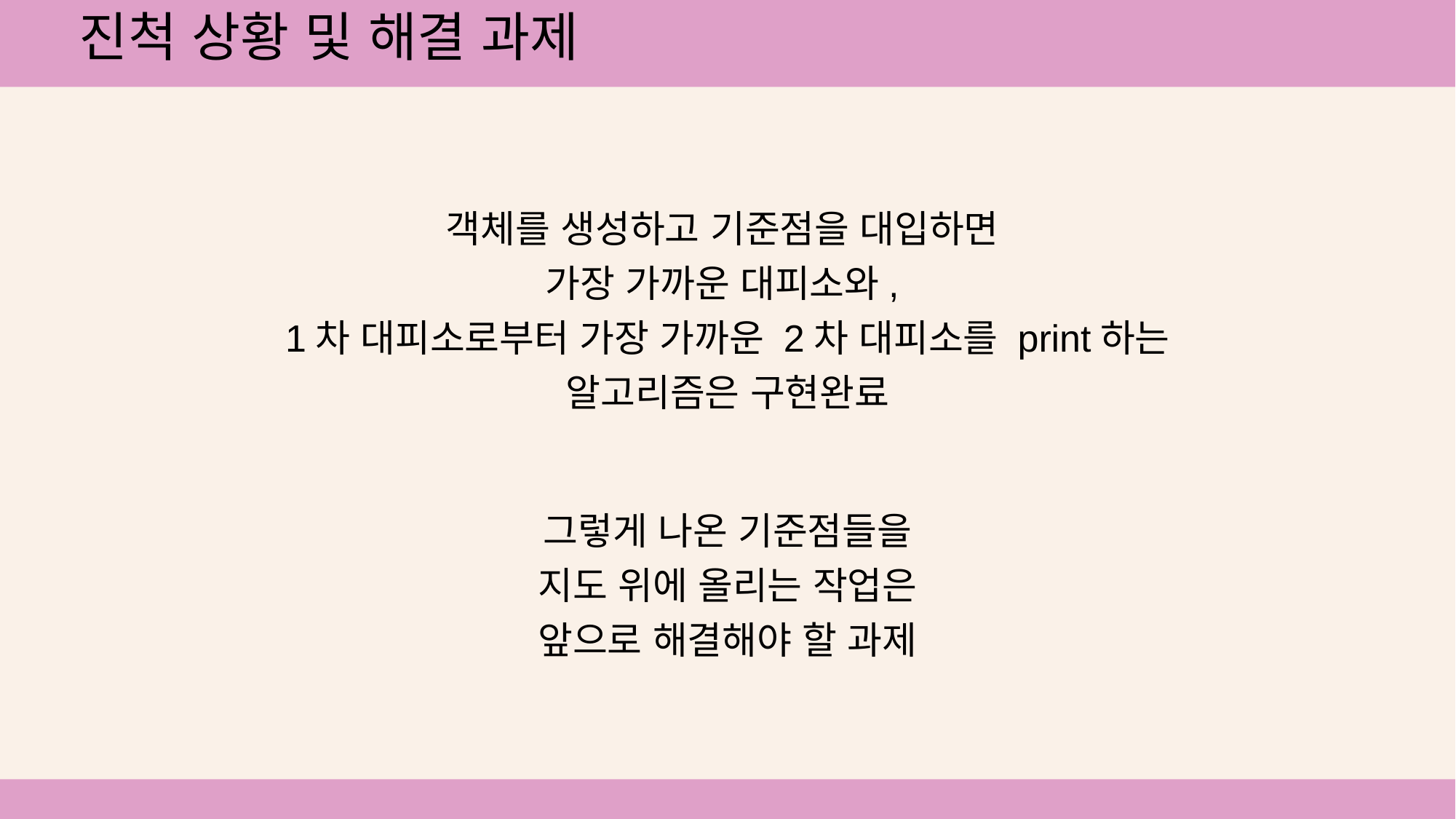

# 진척 상황 및 해결 과제
객체를 생성하고 기준점을 대입하면
가장 가까운 대피소와,
1차 대피소로부터 가장 가까운 2차 대피소를 print하는
알고리즘은 구현완료
그렇게 나온 기준점들을
지도 위에 올리는 작업은
앞으로 해결해야 할 과제